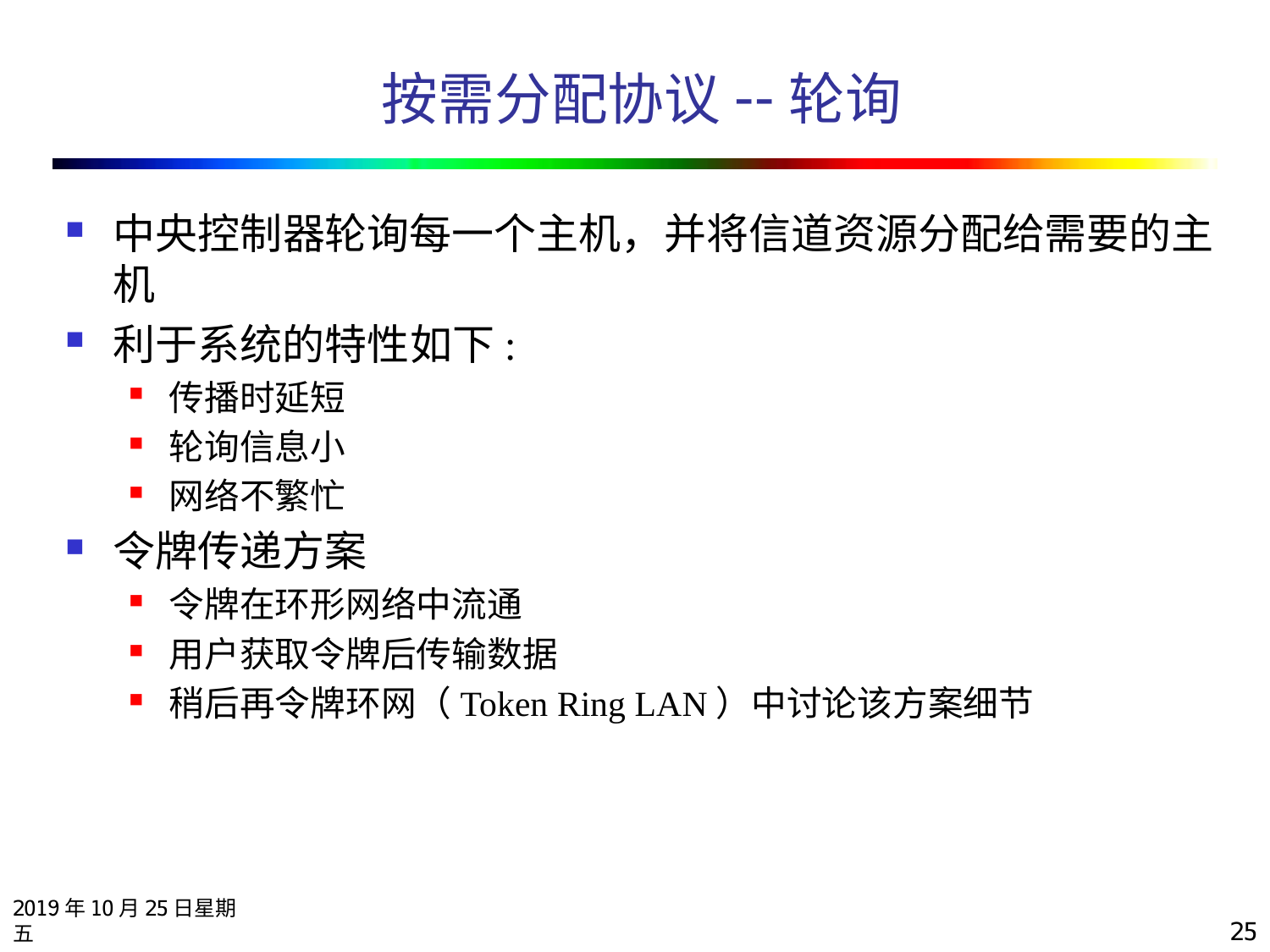

# 按需分配协议--轮询
中央控制器轮询每一个主机，并将信道资源分配给需要的主机
利于系统的特性如下:
传播时延短
轮询信息小
网络不繁忙
令牌传递方案
令牌在环形网络中流通
用户获取令牌后传输数据
稍后再令牌环网（Token Ring LAN）中讨论该方案细节
2019年10月25日星期五
25